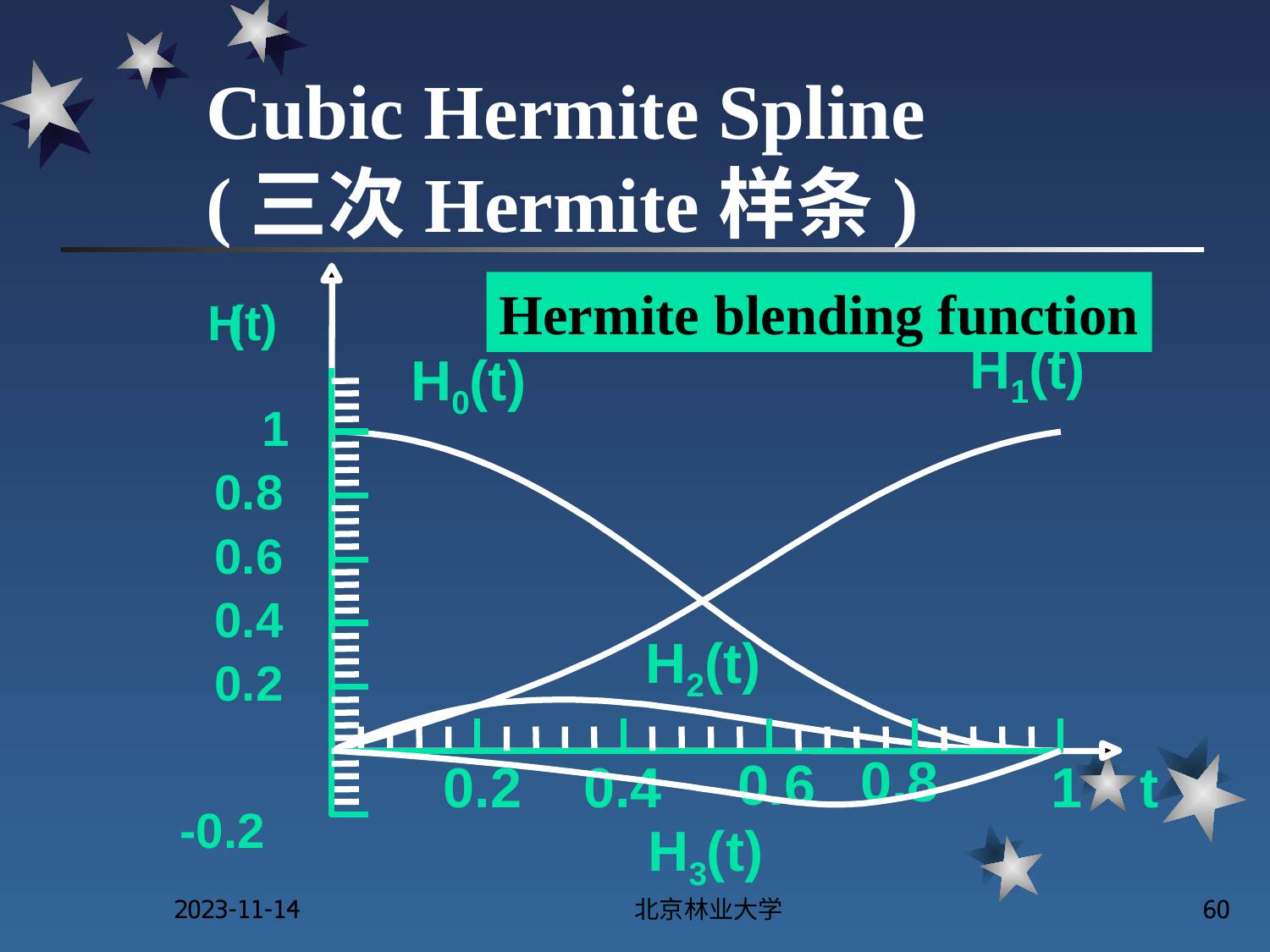

# Cubic Hermite Spline (三次Hermite样条)

Hermite blending function

H
(t)
H1(t)
H0(t)

1

0.8

0.6

0.4

H2(t)

0.2

0.8
0.6

0.2
0.4
1
t

-0.2

H3(t)
2023-11-14
北京林业大学
60